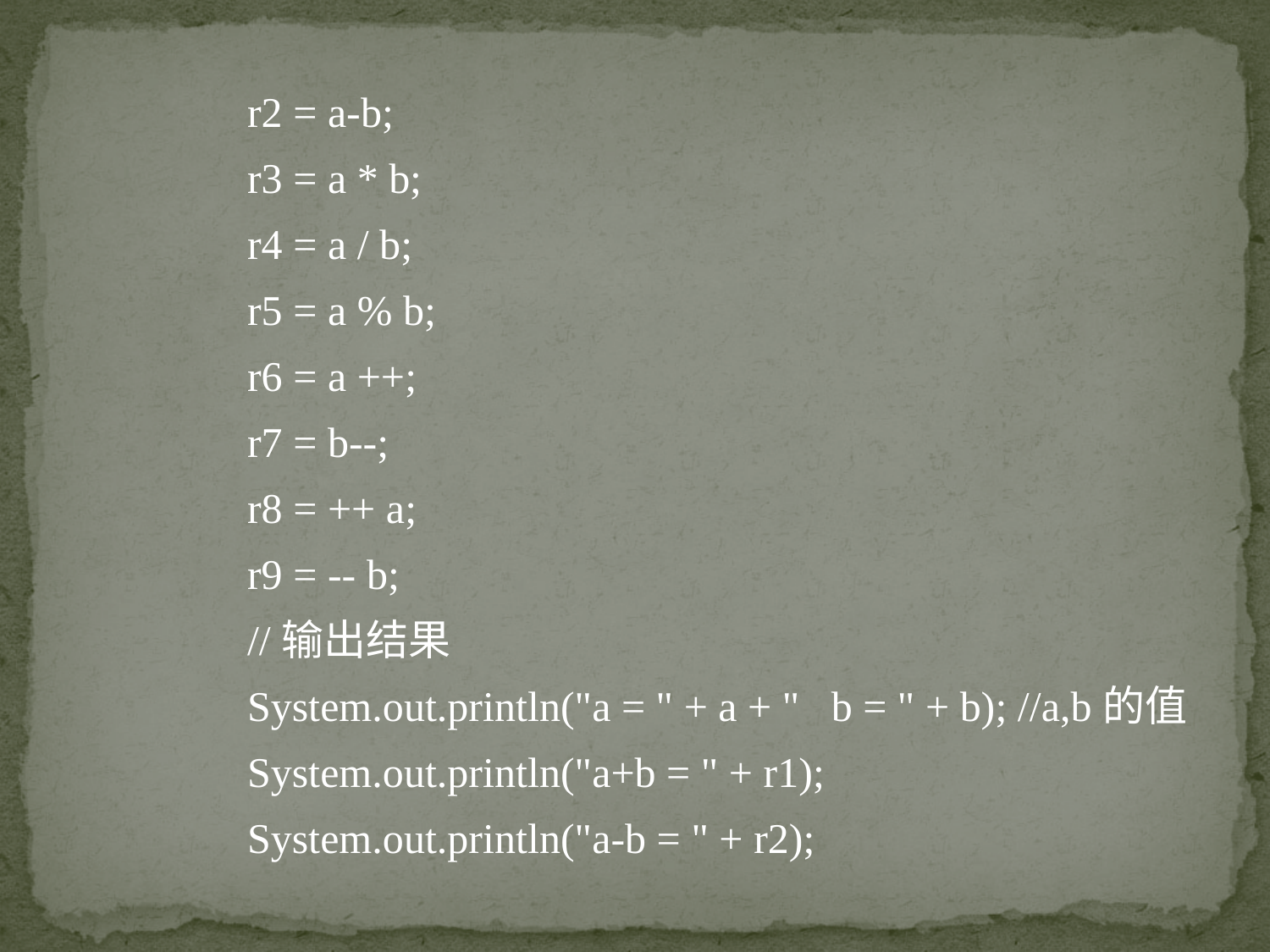

r2 = a-b;
	r3 = a * b;
	r4 = a / b;
	r5 = a % b;
	r6 = a ++;
	r7 = b--;
	r8 = ++ a;
	r9 = -- b;
	//输出结果
	System.out.println("a = " + a + "   b = " + b); //a,b的值
	System.out.println("a+b = " + r1);
	System.out.println("a-b = " + r2);